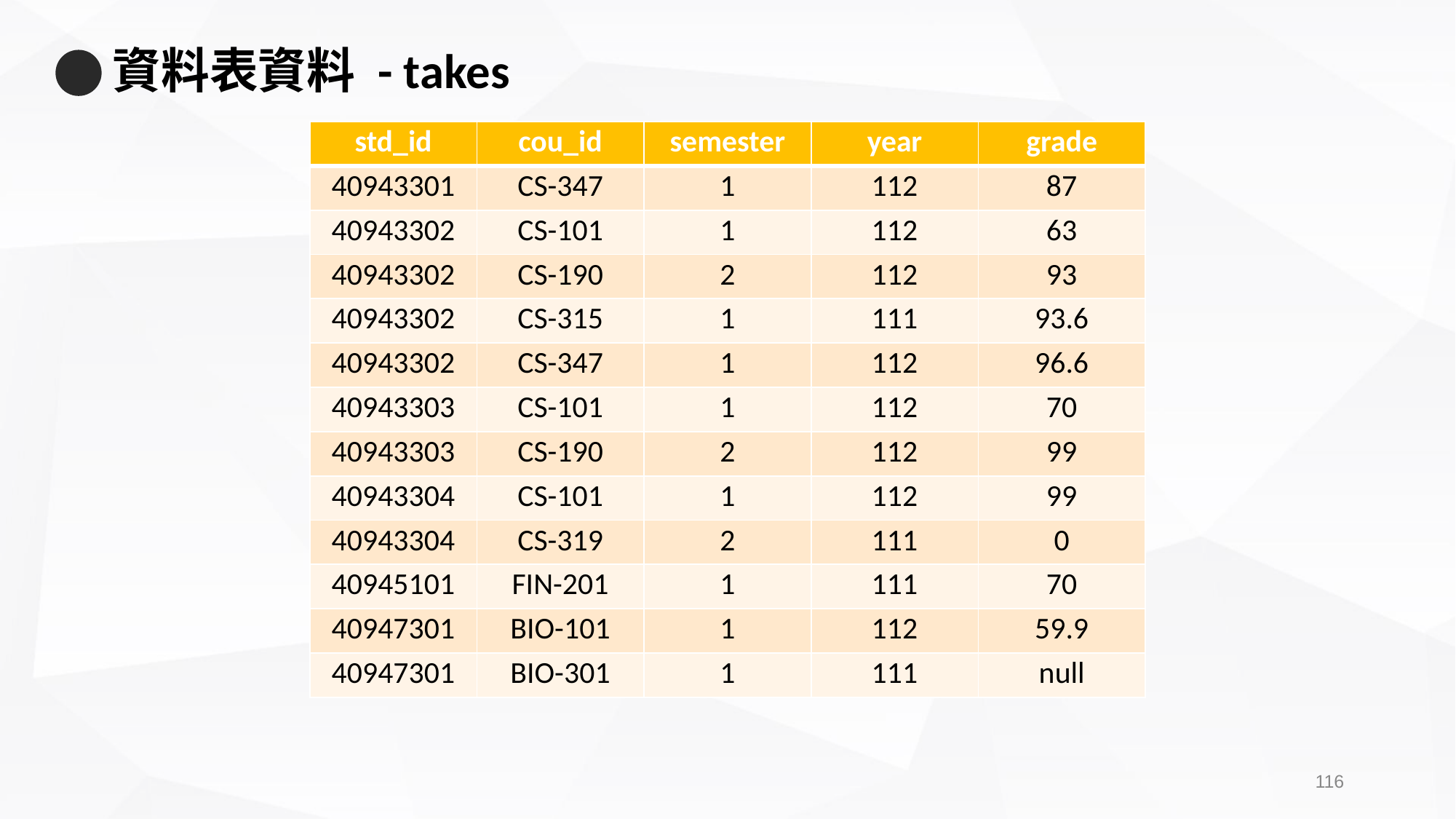

# 資料表資料 - takes
| std\_id | cou\_id | semester | year | grade |
| --- | --- | --- | --- | --- |
| 40943301 | CS-347 | 1 | 112 | 87 |
| 40943302 | CS-101 | 1 | 112 | 63 |
| 40943302 | CS-190 | 2 | 112 | 93 |
| 40943302 | CS-315 | 1 | 111 | 93.6 |
| 40943302 | CS-347 | 1 | 112 | 96.6 |
| 40943303 | CS-101 | 1 | 112 | 70 |
| 40943303 | CS-190 | 2 | 112 | 99 |
| 40943304 | CS-101 | 1 | 112 | 99 |
| 40943304 | CS-319 | 2 | 111 | 0 |
| 40945101 | FIN-201 | 1 | 111 | 70 |
| 40947301 | BIO-101 | 1 | 112 | 59.9 |
| 40947301 | BIO-301 | 1 | 111 | null |
116